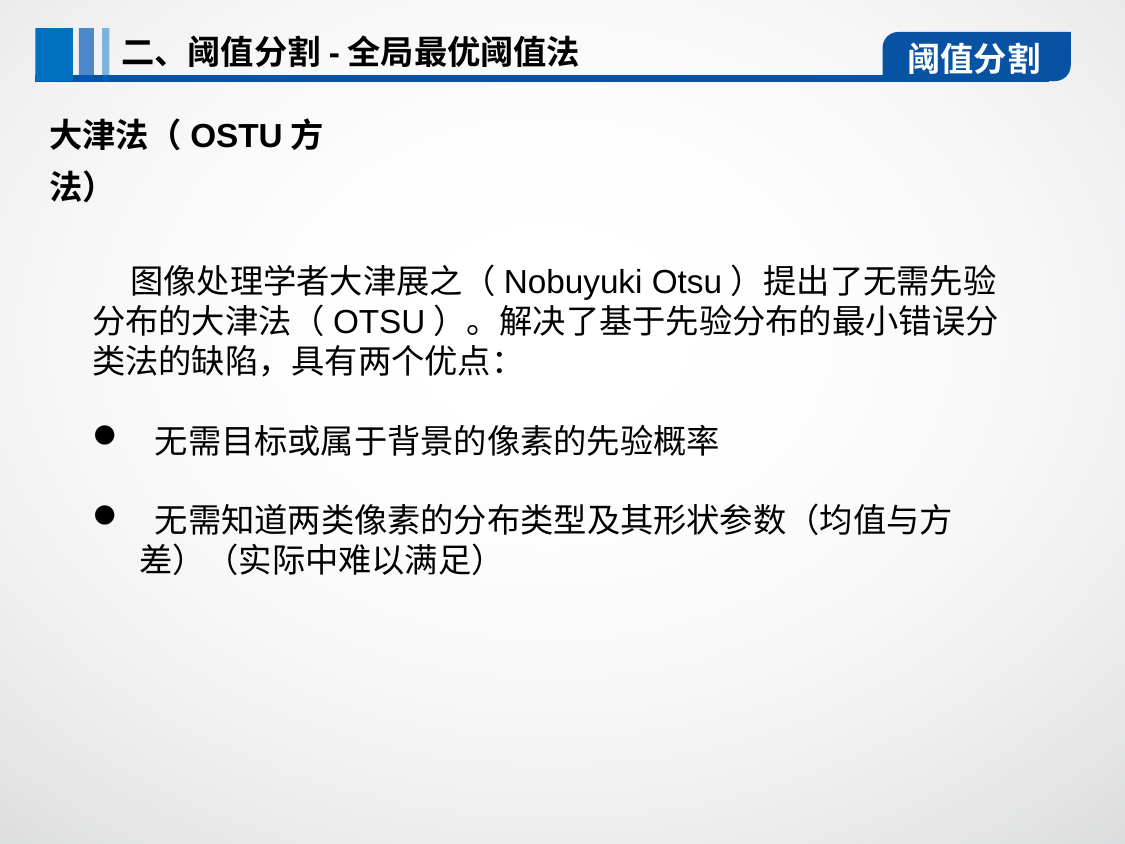

二、阈值分割-全局最优阈值法
阈值分割
大津法（OSTU方法）
    图像处理学者大津展之（Nobuyuki Otsu）提出了无需先验分布的大津法（OTSU）。解决了基于先验分布的最小错误分类法的缺陷，具有两个优点：

 无需目标或属于背景的像素的先验概率

 无需知道两类像素的分布类型及其形状参数（均值与方差）（实际中难以满足）